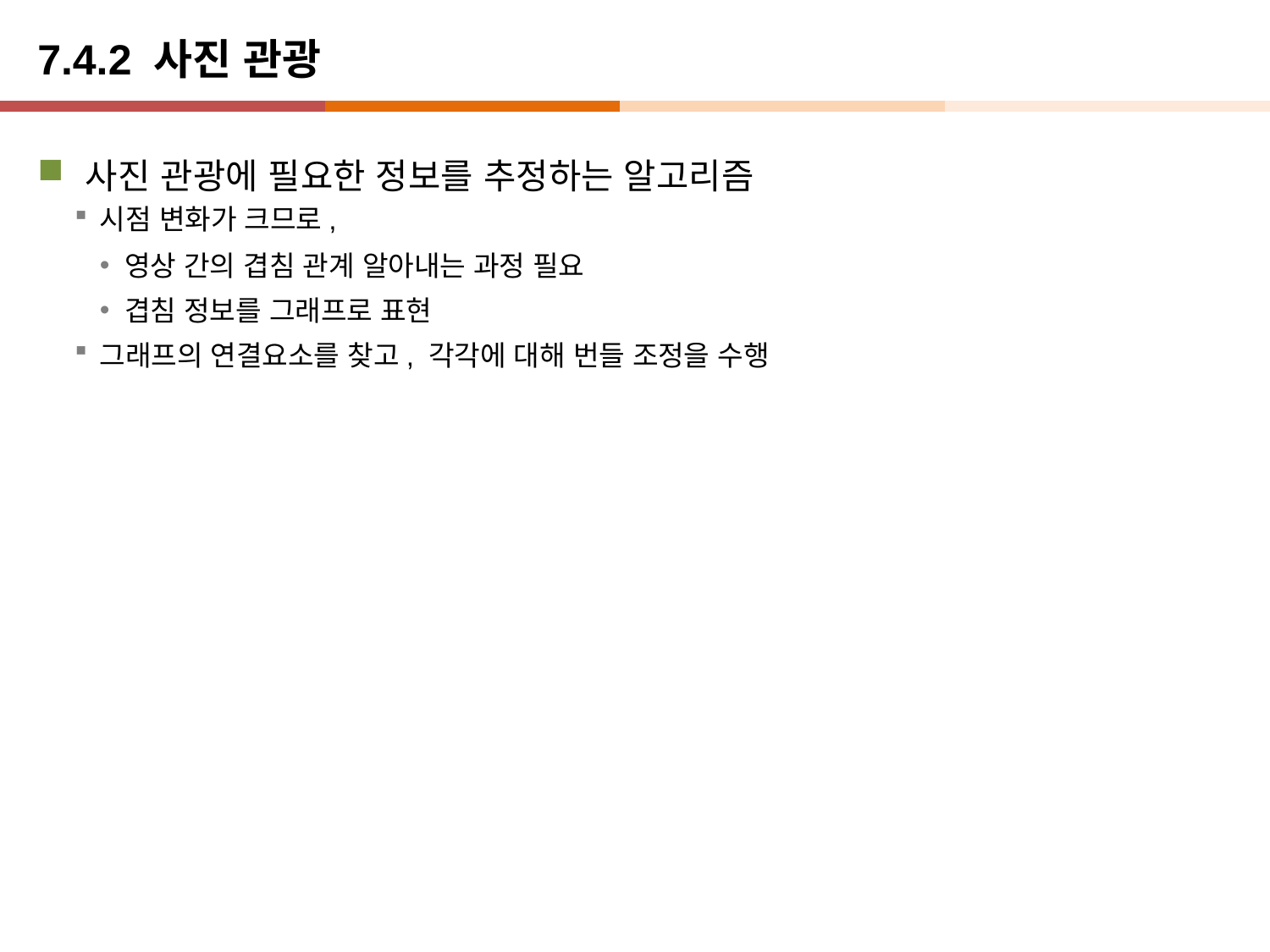

# 7.4.2 사진 관광
사진 관광에 필요한 정보를 추정하는 알고리즘
시점 변화가 크므로,
영상 간의 겹침 관계 알아내는 과정 필요
겹침 정보를 그래프로 표현
그래프의 연결요소를 찾고, 각각에 대해 번들 조정을 수행